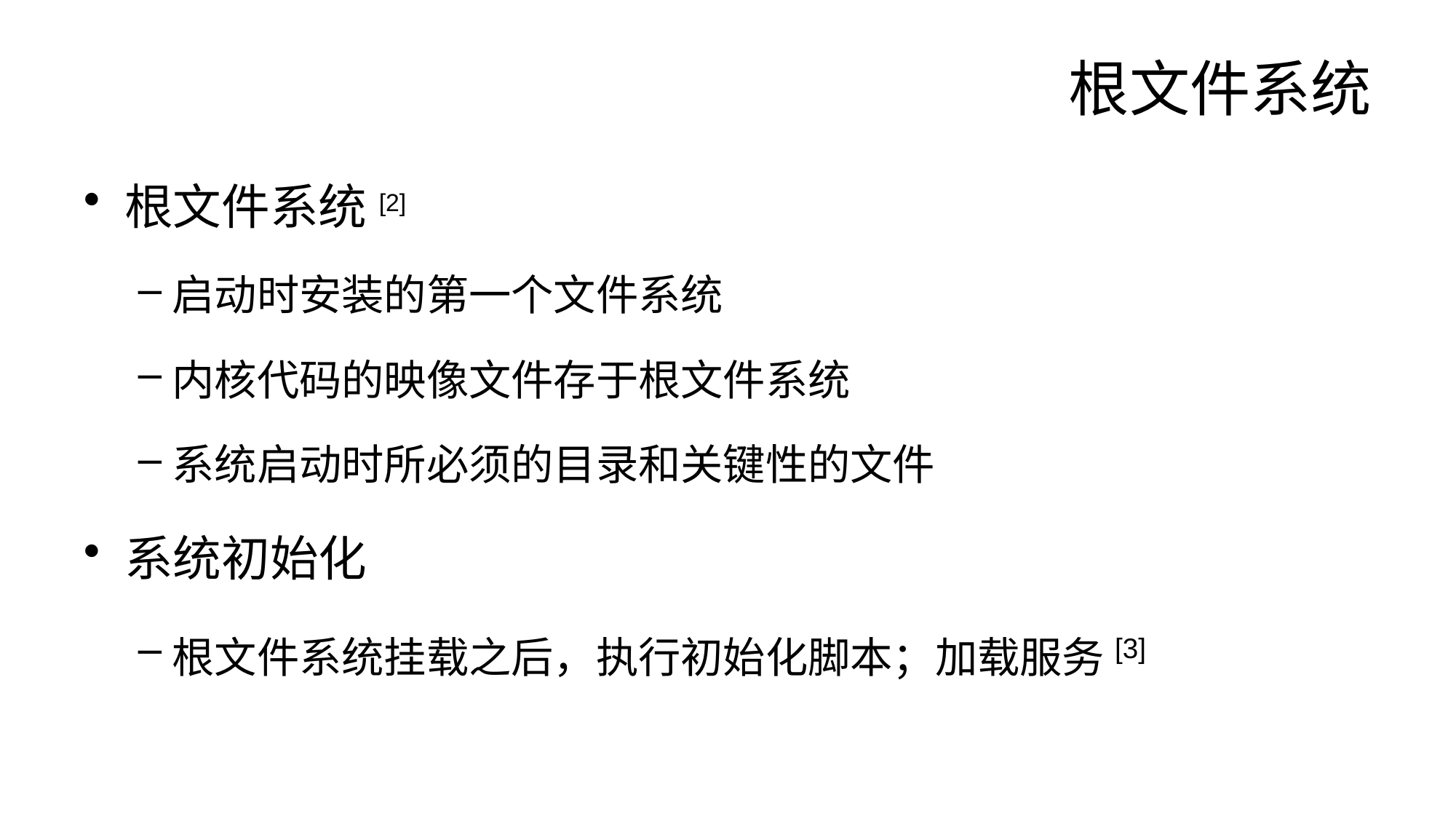

# 根文件系统
根文件系统[2]
启动时安装的第一个文件系统
内核代码的映像文件存于根文件系统
系统启动时所必须的目录和关键性的文件
系统初始化
根文件系统挂载之后，执行初始化脚本；加载服务[3]